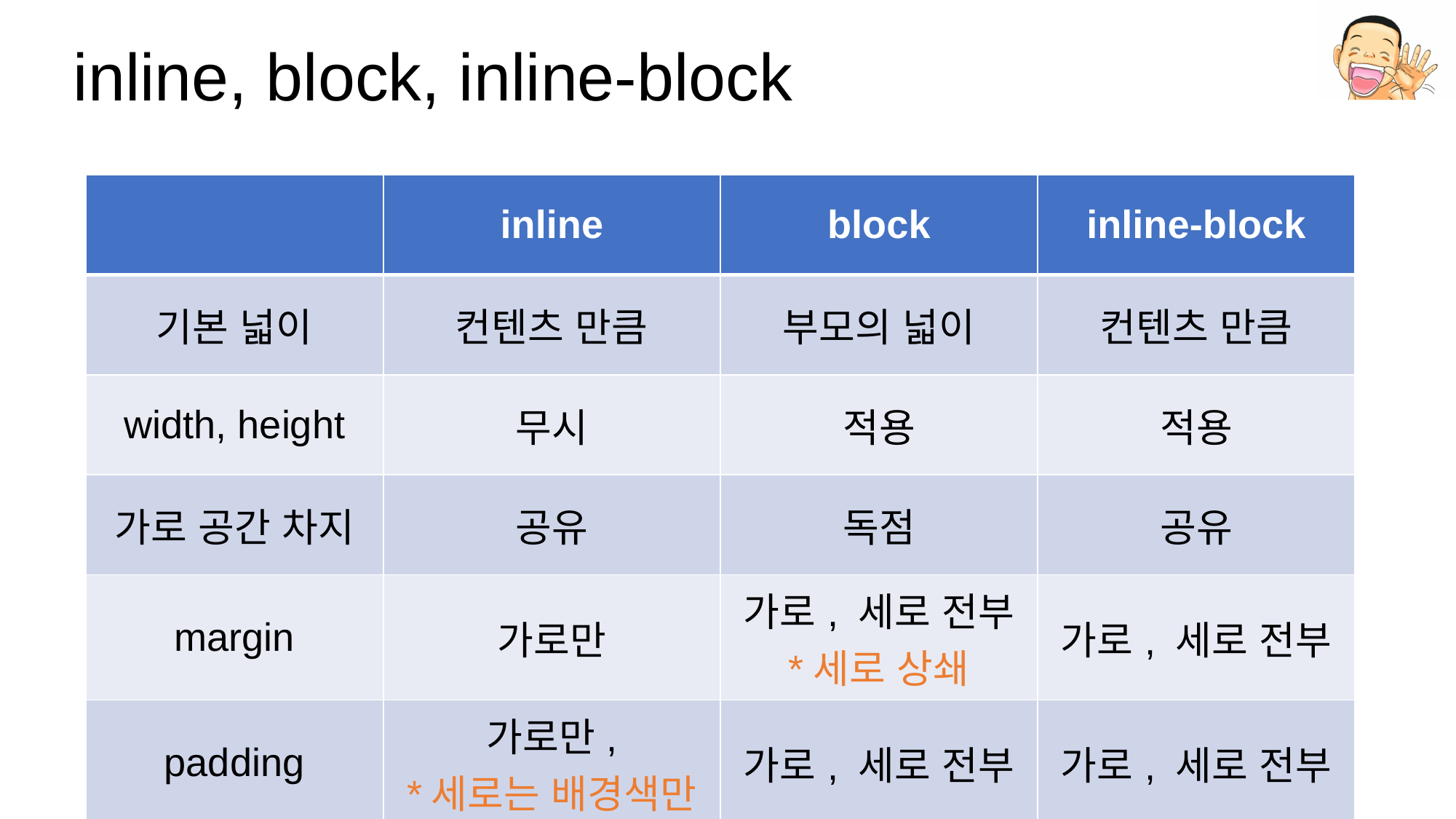

# inline, block, inline-block
|  | inline | block | inline-block |
| --- | --- | --- | --- |
| 기본 넓이 | 컨텐츠 만큼 | 부모의 넓이 | 컨텐츠 만큼 |
| width, height | 무시 | 적용 | 적용 |
| 가로 공간 차지 | 공유 | 독점 | 공유 |
| margin | 가로만 | 가로, 세로 전부 \*세로 상쇄 | 가로, 세로 전부 |
| padding | 가로만, \*세로는 배경색만 | 가로, 세로 전부 | 가로, 세로 전부 |